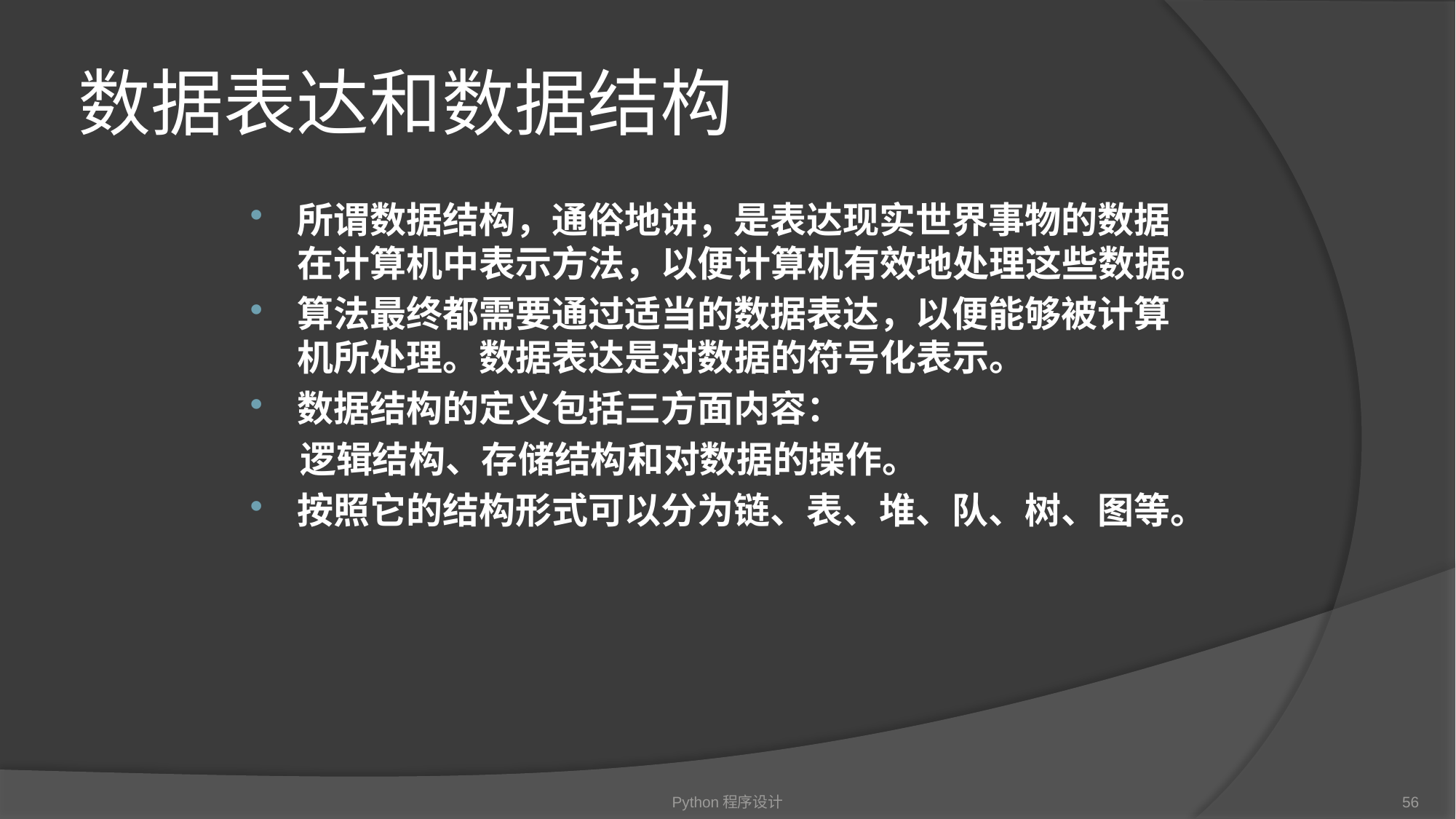

# 数据表达和数据结构
所谓数据结构，通俗地讲，是表达现实世界事物的数据在计算机中表示方法，以便计算机有效地处理这些数据。
算法最终都需要通过适当的数据表达，以便能够被计算机所处理。数据表达是对数据的符号化表示。
数据结构的定义包括三方面内容：
逻辑结构、存储结构和对数据的操作。
按照它的结构形式可以分为链、表、堆、队、树、图等。

Python程序设计
56